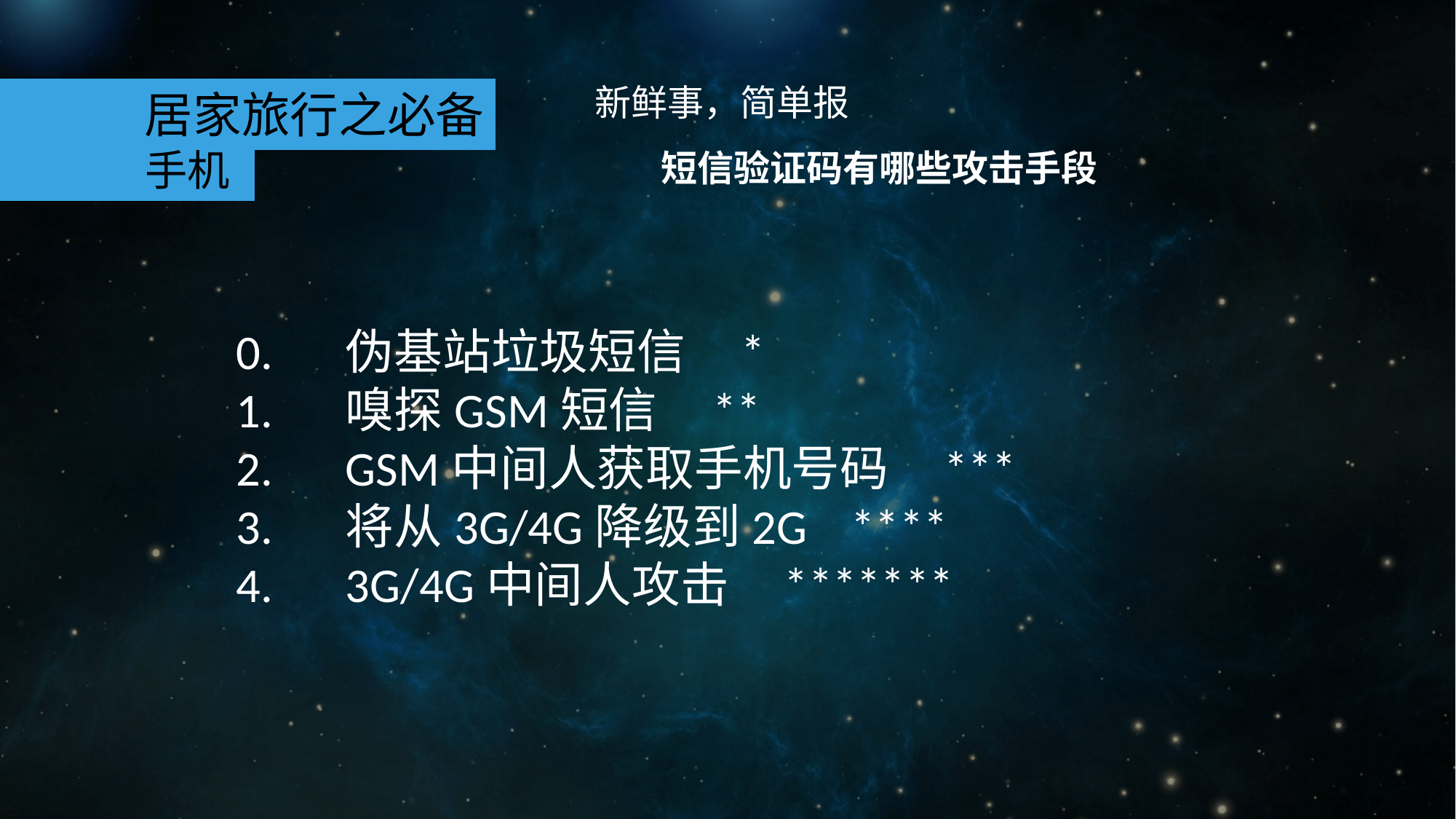

新鲜事，简单报
       短信验证码有哪些攻击手段

居家旅行之必备

手机
0.	伪基站垃圾短信    *
1.	嗅探GSM短信    **
2.	GSM中间人获取手机号码    ***
3.	将从3G/4G降级到2G    ****
4.	3G/4G中间人攻击    *******